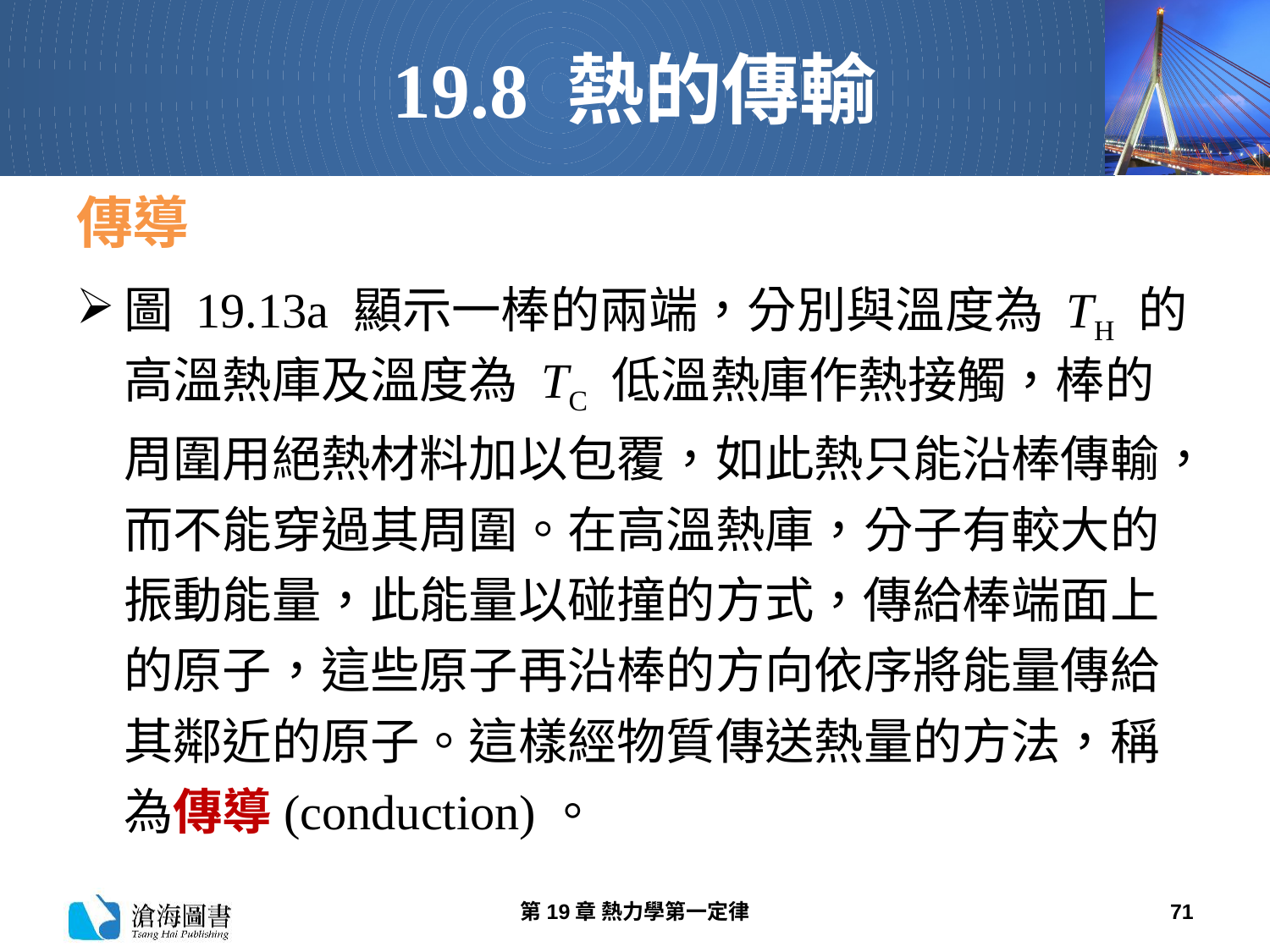

# 19.8 熱的傳輸
傳導
圖 19.13a 顯示一棒的兩端，分別與溫度為 TH 的高溫熱庫及溫度為 TC 低溫熱庫作熱接觸，棒的周圍用絕熱材料加以包覆，如此熱只能沿棒傳輸，而不能穿過其周圍。在高溫熱庫，分子有較大的振動能量，此能量以碰撞的方式，傳給棒端面上的原子，這些原子再沿棒的方向依序將能量傳給其鄰近的原子。這樣經物質傳送熱量的方法，稱為傳導(conduction)。
第19章 熱力學第一定律
71